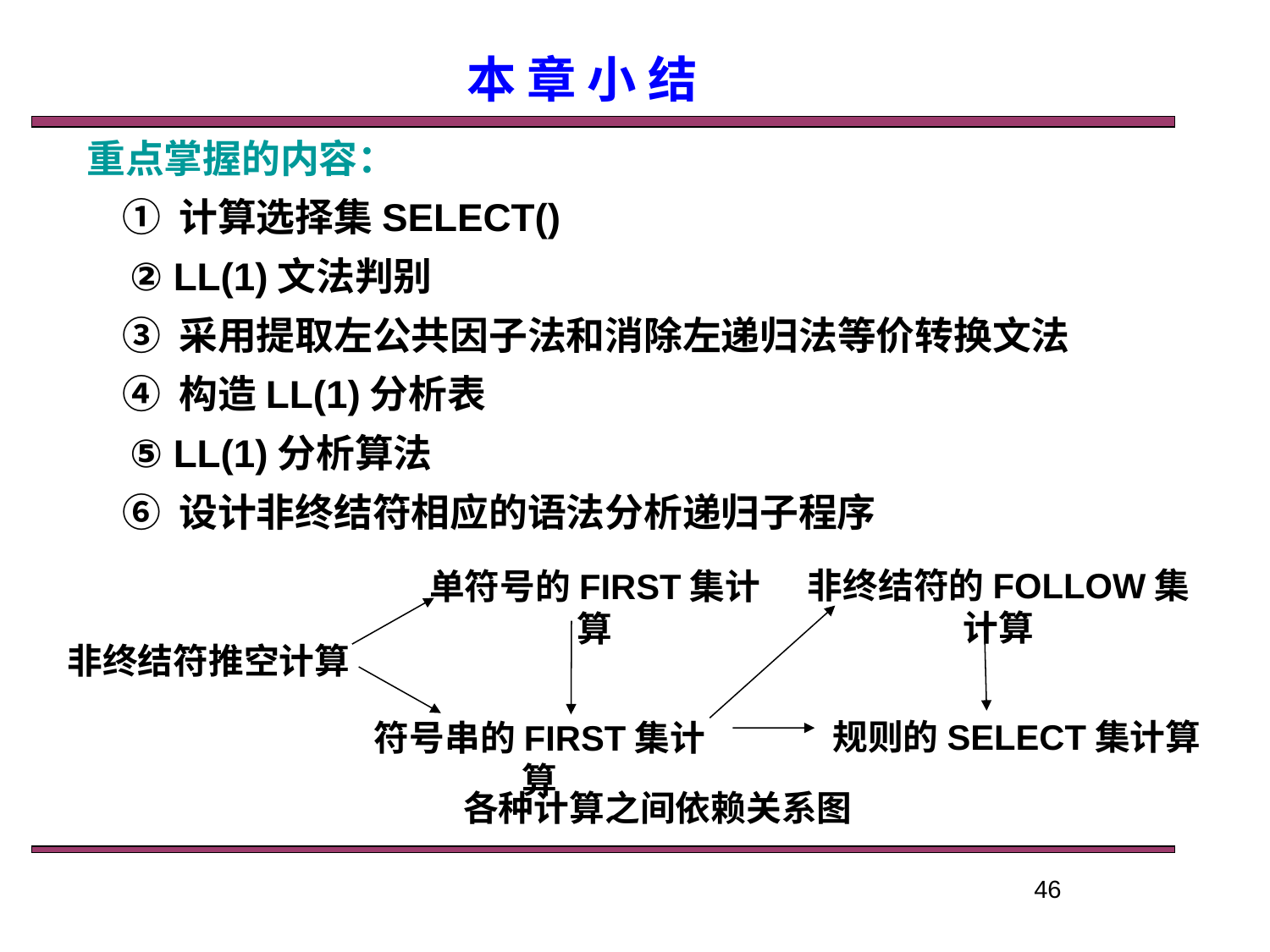

本 章 小 结
重点掌握的内容：
    ① 计算选择集SELECT()
    ② LL(1)文法判别
    ③ 采用提取左公共因子法和消除左递归法等价转换文法
    ④ 构造LL(1)分析表
    ⑤ LL(1)分析算法
    ⑥ 设计非终结符相应的语法分析递归子程序

非终结符的FOLLOW集计算

单符号的FIRST集计算

非终结符推空计算

规则的SELECT集计算

符号串的FIRST集计算

各种计算之间依赖关系图
46